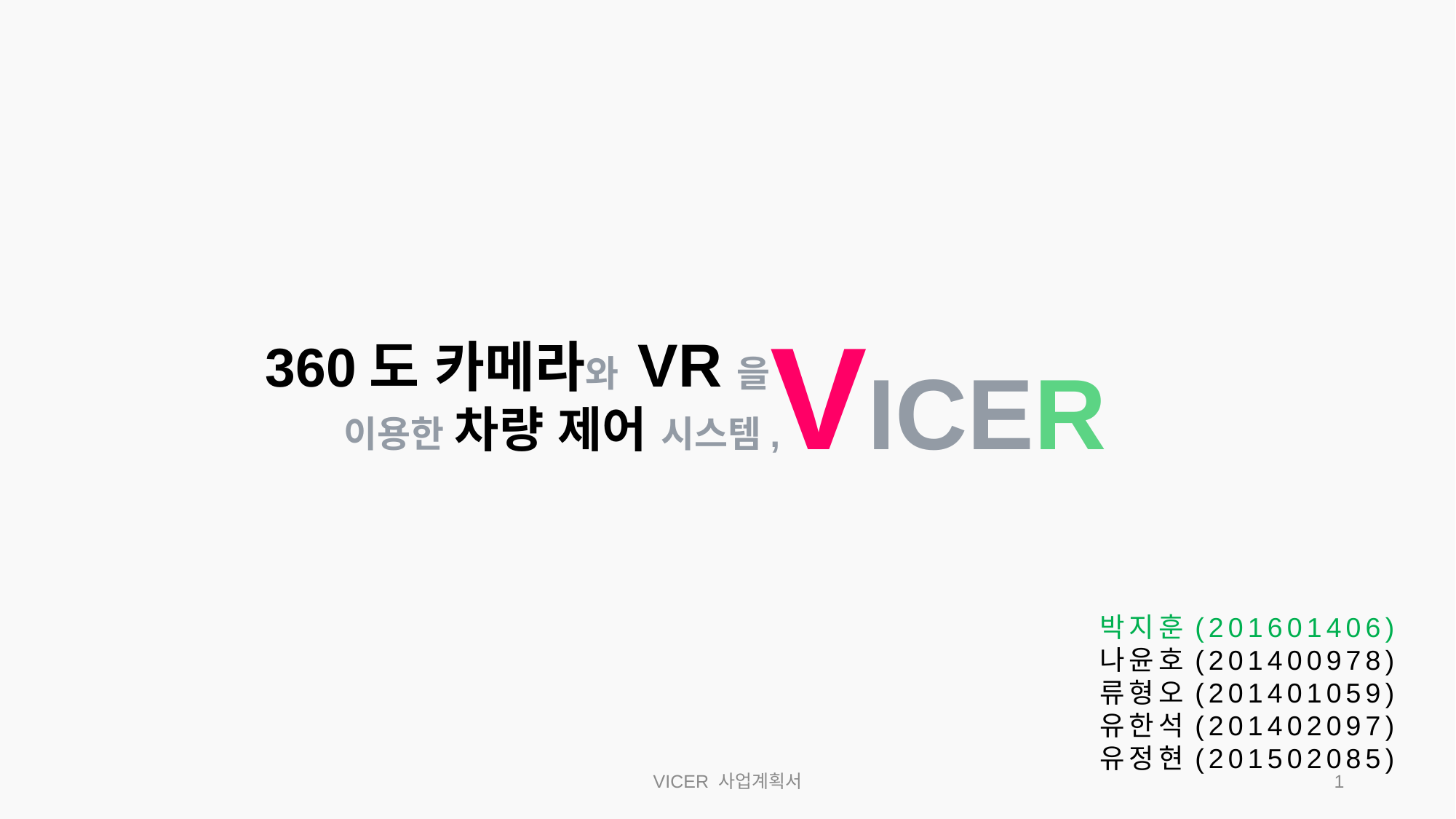

VICER
360도 카메라와 VR을
이용한 차량 제어 시스템,
 박지훈(201601406)
 나윤호(201400978)
 류형오(201401059)
 유한석(201402097)
 유정현(201502085)
VICER 사업계획서
1